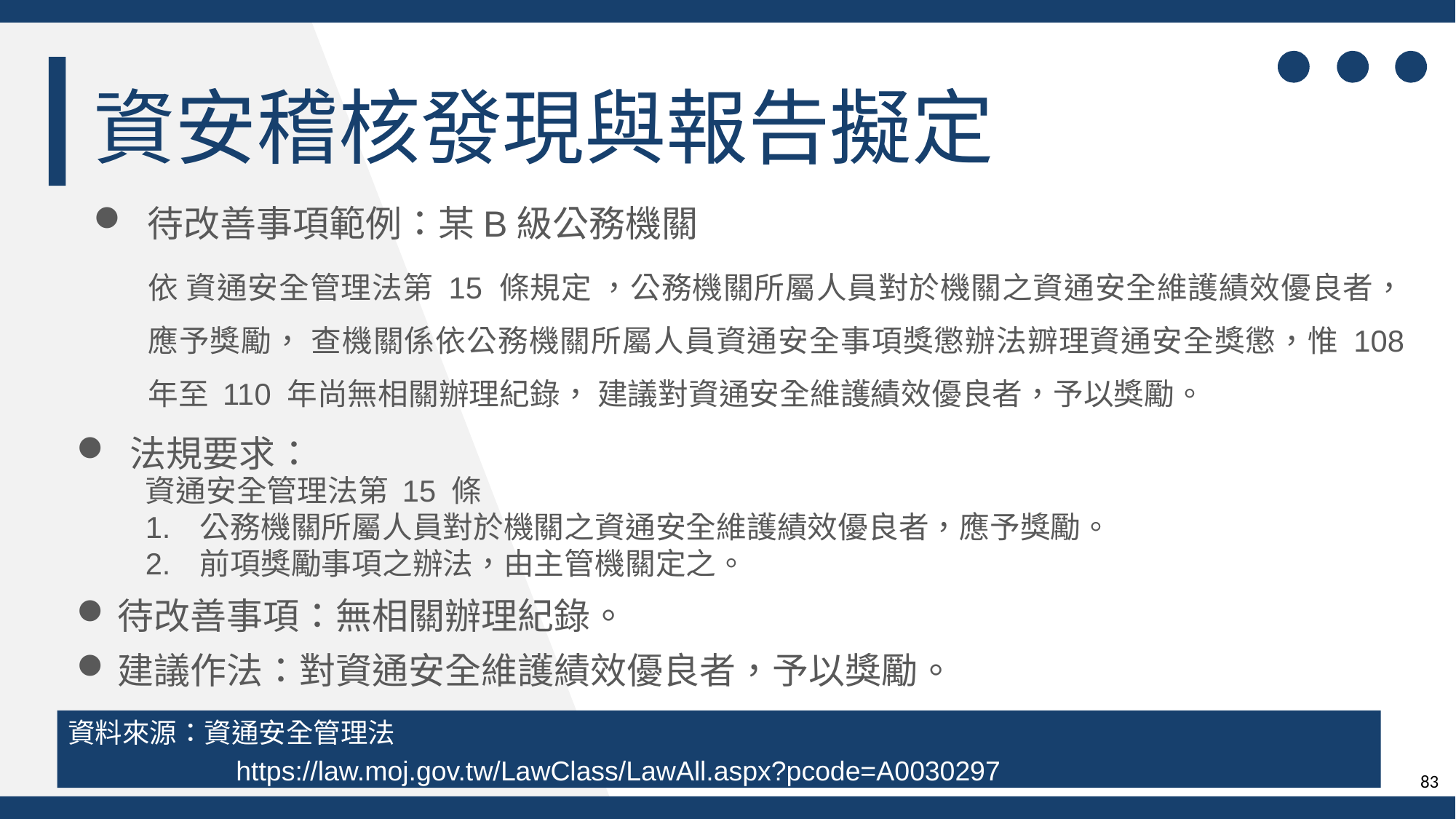

資安稽核發現與報告擬定
待改善事項範例：某B級公務機關
依 資通安全管理法第 15 條規定 ，公務機關所屬人員對於機關之資通安全維護績效優良者，應予獎勵， 查機關係依公務機關所屬人員資通安全事項獎懲辦法辧理資通安全獎懲，惟 108 年至 110 年尚無相關辦理紀錄， 建議對資通安全維護績效優良者，予以獎勵。
法規要求：

待改善事項：無相關辦理紀錄。
建議作法：對資通安全維護績效優良者，予以獎勵。
資通安全管理法第 15 條
公務機關所屬人員對於機關之資通安全維護績效優良者，應予獎勵。
前項獎勵事項之辦法，由主管機關定之。

資料來源：資通安全管理法
                      https://law.moj.gov.tw/LawClass/LawAll.aspx?pcode=A0030297